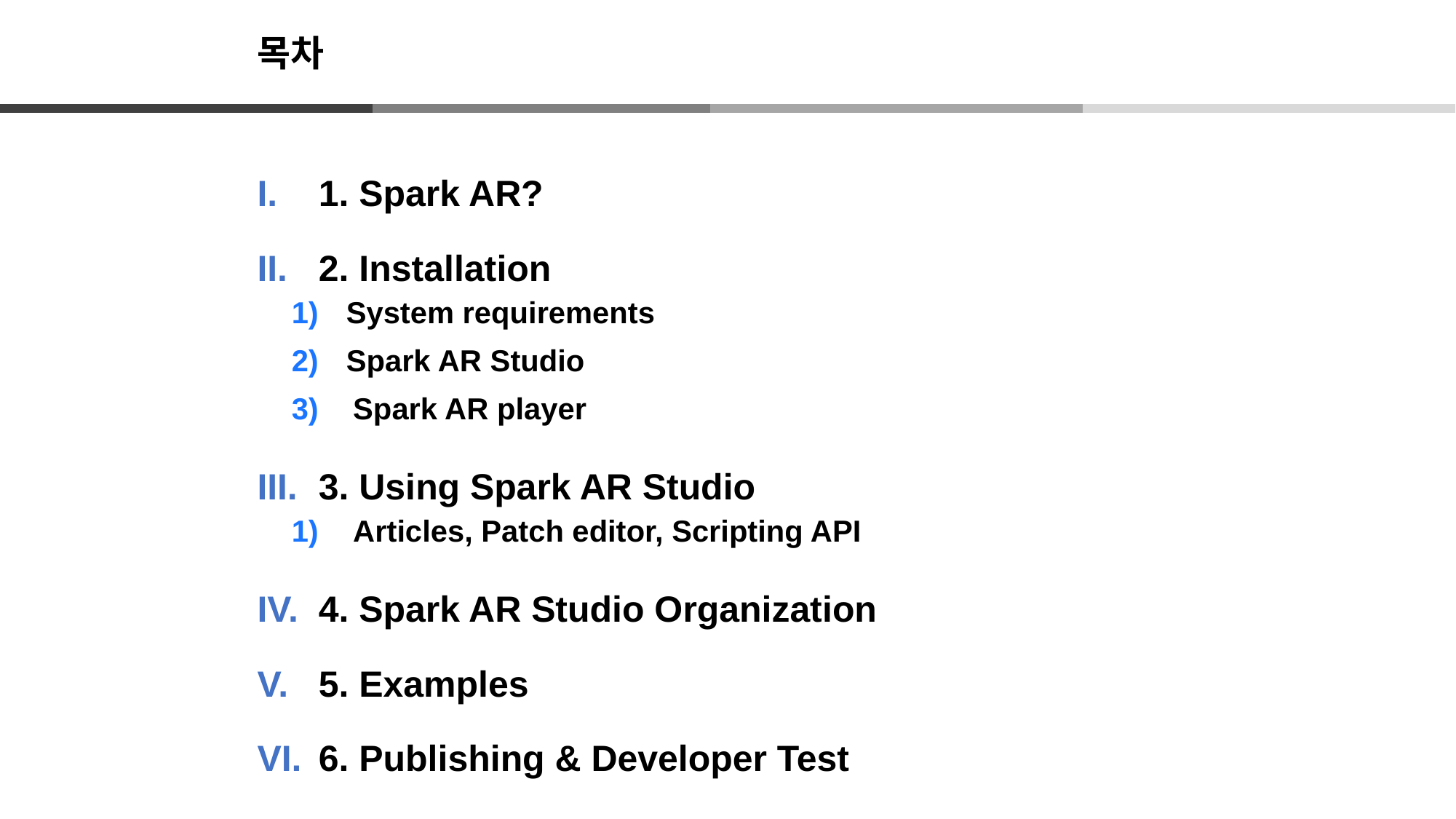

# 목차
1. Spark AR?
2. Installation
System requirements
Spark AR Studio
Spark AR player
3. Using Spark AR Studio
Articles, Patch editor, Scripting API
4. Spark AR Studio Organization
5. Examples
6. Publishing & Developer Test